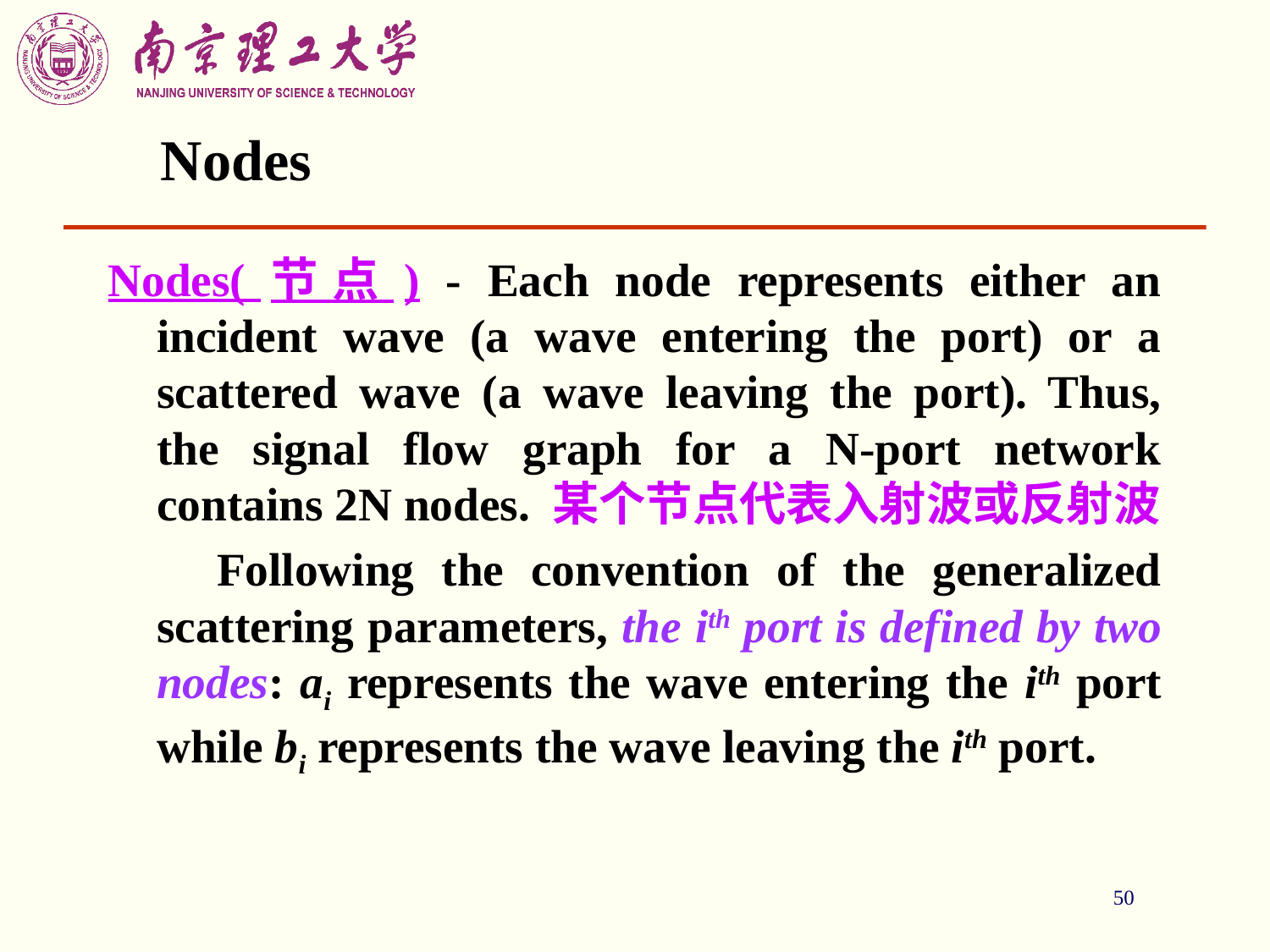

50
# Nodes
Nodes(节点) - Each node represents either an incident wave (a wave entering the port) or a scattered wave (a wave leaving the port). Thus, the signal flow graph for a N-port network contains 2N nodes. 某个节点代表入射波或反射波
    Following the convention of the generalized scattering parameters, the ith port is defined by two nodes: ai represents the wave entering the ith port while bi represents the wave leaving the ith port.